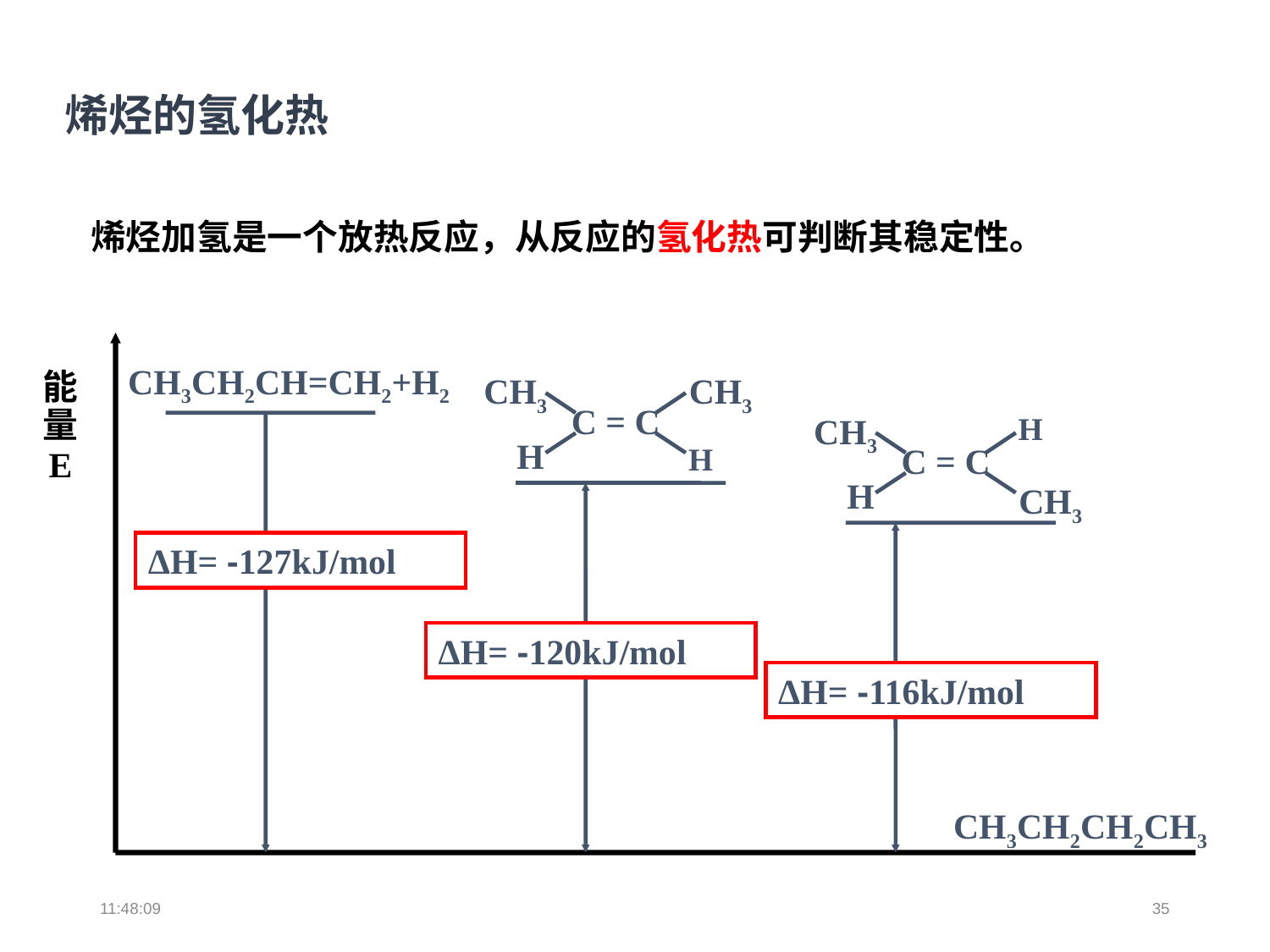

烯烃的氢化热
烯烃加氢是一个放热反应，从反应的氢化热可判断其稳定性。

CH3CH2CH=CH2+H2
能量
E
CH3
CH3
C = C

H

H
CH3
H
C = C

H
CH3

ΔH= -127kJ/mol
ΔH= -120kJ/mol
ΔH= -116kJ/mol
CH3CH2CH2CH3

11:48:09
35